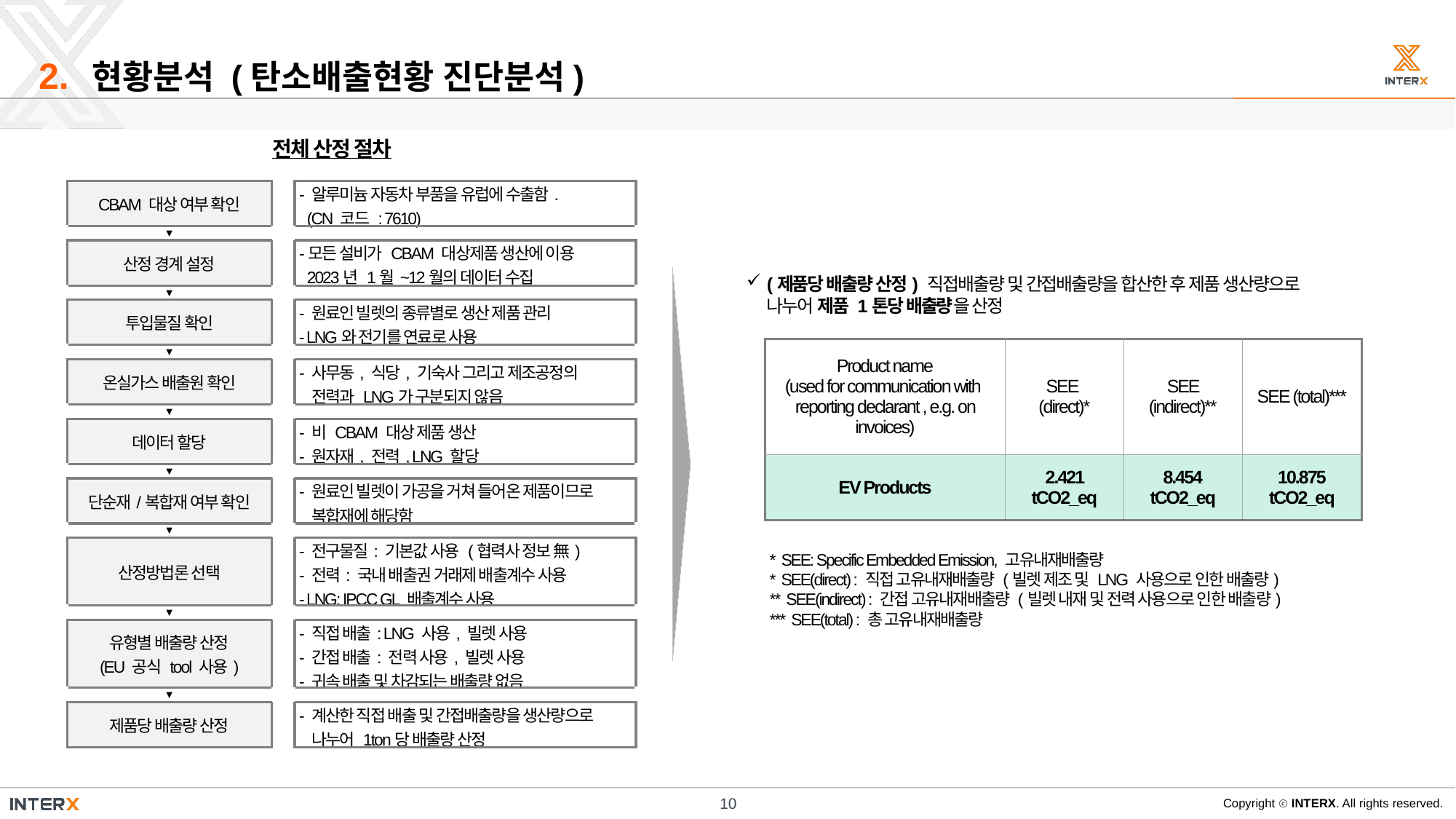

2.
현황분석 (탄소배출현황 진단분석)
전체 산정 절차
| CBAM 대상 여부 확인 |  | - 알루미늄 자동차 부품을 유럽에 수출함. (CN 코드 : 7610) |
| --- | --- | --- |
| ▼ |  |  |
| 산정 경계 설정 |  | -모든 설비가 CBAM 대상제품 생산에 이용 2023년 1월~12월의 데이터 수집 |
| ▼ |  |  |
| 투입물질 확인 |  | - 원료인 빌렛의 종류별로 생산 제품 관리 - LNG와 전기를 연료로 사용 |
| ▼ |  |  |
| 온실가스 배출원 확인 |  | - 사무동, 식당, 기숙사 그리고 제조공정의 전력과 LNG가 구분되지 않음 |
| ▼ |  |  |
| 데이터 할당 |  | - 비 CBAM 대상 제품 생산 - 원자재, 전력, LNG 할당 |
| ▼ |  |  |
| 단순재/복합재 여부 확인 |  | - 원료인 빌렛이 가공을 거쳐 들어온 제품이므로 복합재에 해당함 |
| ▼ |  |  |
| 산정방법론 선택 |  | - 전구물질: 기본값 사용 (협력사 정보 無) - 전력: 국내 배출권 거래제 배출계수 사용 - LNG: IPCC GL 배출계수 사용 |
| ▼ |  |  |
| 유형별 배출량 산정 (EU 공식 tool 사용) |  | - 직접 배출: LNG 사용, 빌렛 사용 - 간접 배출: 전력 사용, 빌렛 사용 - 귀속 배출 및 차감되는 배출량 없음 |
| ▼ |  |  |
| 제품당 배출량 산정 |  | - 계산한 직접 배출 및 간접배출량을 생산량으로 나누어 1ton당 배출량 산정 |
(제품당 배출량 산정) 직접배출량 및 간접배출량을 합산한 후 제품 생산량으로
나누어 제품 1톤당 배출량을 산정
| Product name (used for communication with reporting declarant , e.g. on invoices) | SEE (direct)\* | SEE (indirect)\*\* | SEE (total)\*\*\* |
| --- | --- | --- | --- |
| EV Products | 2.421 tCO2\_eq | 8.454 tCO2\_eq | 10.875 tCO2\_eq |

*  SEE: Specific Embedded Emission, 고유내재배출량
*  SEE(direct) : 직접 고유내재배출량 (빌렛 제조 및 LNG 사용으로 인한 배출량)
**  SEE(indirect) : 간접 고유내재배출량 (빌렛 내재 및 전력 사용으로 인한 배출량)
***  SEE(total) : 총 고유내재배출량